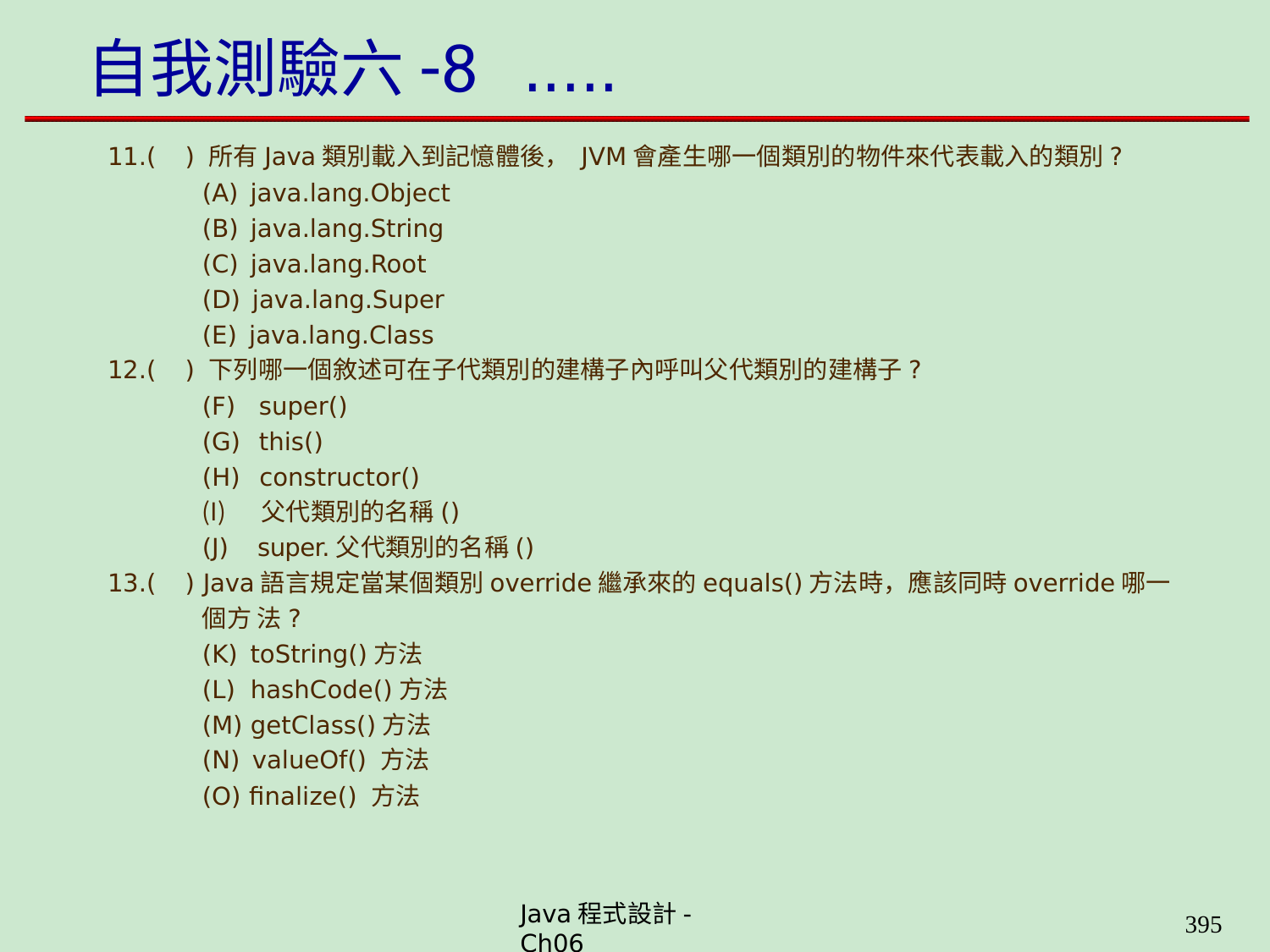

# 自我測驗六-8	.....
) 所有Java類別載入到記憶體後， JVM會產生哪一個類別的物件來代表載入的類別?
java.lang.Object
java.lang.String
java.lang.Root
java.lang.Super
java.lang.Class
) 下列哪一個敘述可在子代類別的建構子內呼叫父代類別的建構子?
super()
this()
constructor()
父代類別的名稱()
super.父代類別的名稱()
) Java語言規定當某個類別override繼承來的equals()方法時，應該同時override哪一個方 法?
toString()方法
hashCode()方法
getClass()方法
valueOf() 方法
finalize() 方法
11.(
12.(
13.(
Java程式設計-Ch06
395